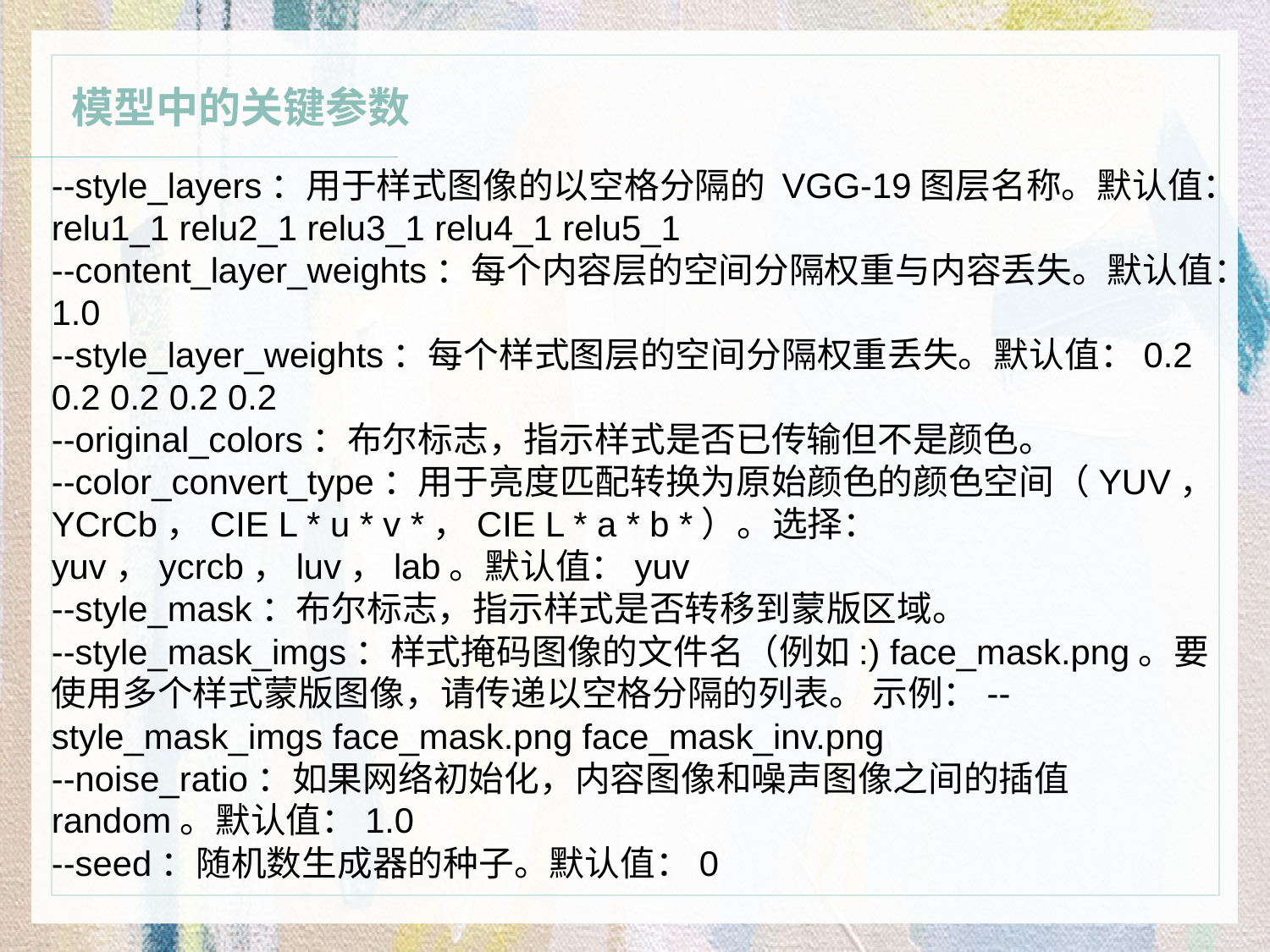

模型中的关键参数
--style_layers：用于样式图像的以空格分隔的 VGG-19图层名称。默认值：relu1_1 relu2_1 relu3_1 relu4_1 relu5_1
--content_layer_weights：每个内容层的空间分隔权重与内容丢失。默认值：1.0
--style_layer_weights：每个样式图层的空间分隔权重丢失。默认值：0.2 0.2 0.2 0.2 0.2
--original_colors：布尔标志，指示样式是否已传输但不是颜色。
--color_convert_type：用于亮度匹配转换为原始颜色的颜色空间（YUV，YCrCb，CIE L * u * v *，CIE L * a * b *）。选择：yuv，ycrcb，luv，lab。默认值：yuv
--style_mask：布尔标志，指示样式是否转移到蒙版区域。
--style_mask_imgs：样式掩码图像的文件名（例如:) face_mask.png。要使用多个样式蒙版图像，请传递以空格分隔的列表。 示例：--style_mask_imgs face_mask.png face_mask_inv.png
--noise_ratio：如果网络初始化，内容图像和噪声图像之间的插值random。默认值：1.0
--seed：随机数生成器的种子。默认值：0